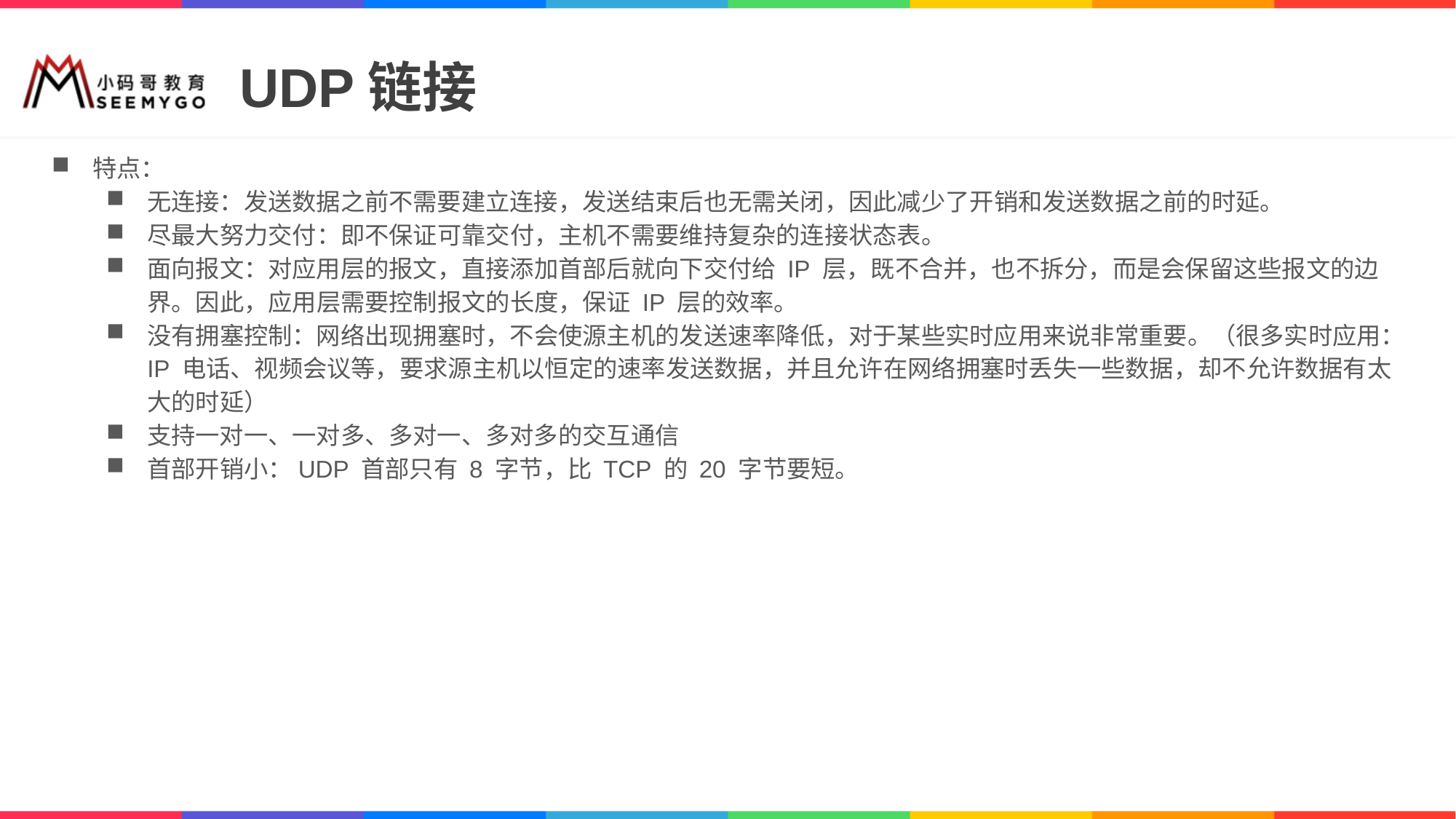

# UDP链接
特点：
无连接：发送数据之前不需要建立连接，发送结束后也无需关闭，因此减少了开销和发送数据之前的时延。
尽最大努力交付：即不保证可靠交付，主机不需要维持复杂的连接状态表。
面向报文：对应用层的报文，直接添加首部后就向下交付给 IP 层，既不合并，也不拆分，而是会保留这些报文的边界。因此，应用层需要控制报文的长度，保证 IP 层的效率。
没有拥塞控制：网络出现拥塞时，不会使源主机的发送速率降低，对于某些实时应用来说非常重要。（很多实时应用：IP 电话、视频会议等，要求源主机以恒定的速率发送数据，并且允许在网络拥塞时丢失一些数据，却不允许数据有太大的时延）
支持一对一、一对多、多对一、多对多的交互通信
首部开销小：UDP 首部只有 8 字节，比 TCP 的 20 字节要短。